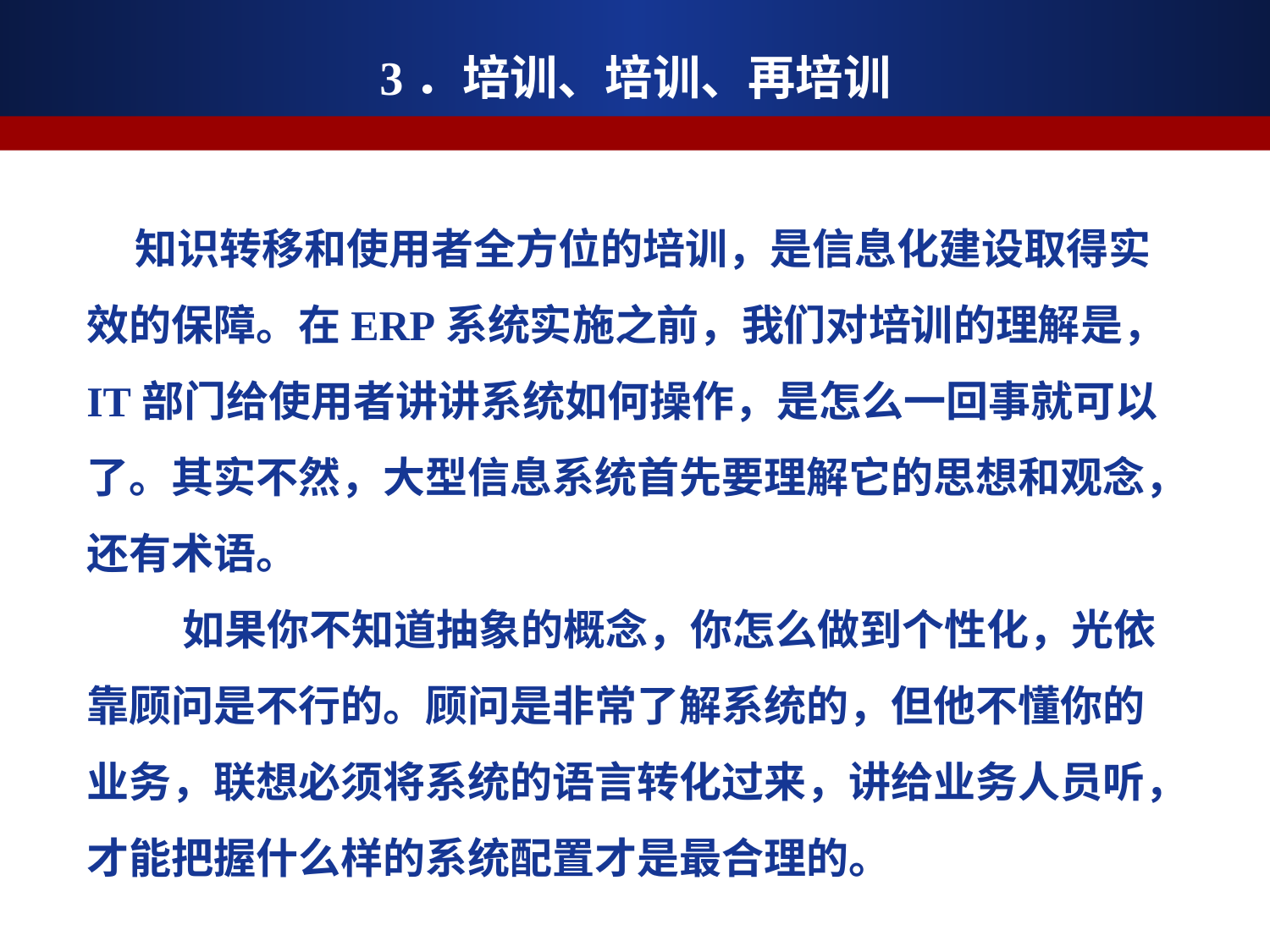

# 3．培训、培训、再培训
     知识转移和使用者全方位的培训，是信息化建设取得实效的保障。在ERP系统实施之前，我们对培训的理解是，IT部门给使用者讲讲系统如何操作，是怎么一回事就可以了。其实不然，大型信息系统首先要理解它的思想和观念，还有术语。
         如果你不知道抽象的概念，你怎么做到个性化，光依靠顾问是不行的。顾问是非常了解系统的，但他不懂你的业务，联想必须将系统的语言转化过来，讲给业务人员听，才能把握什么样的系统配置才是最合理的。